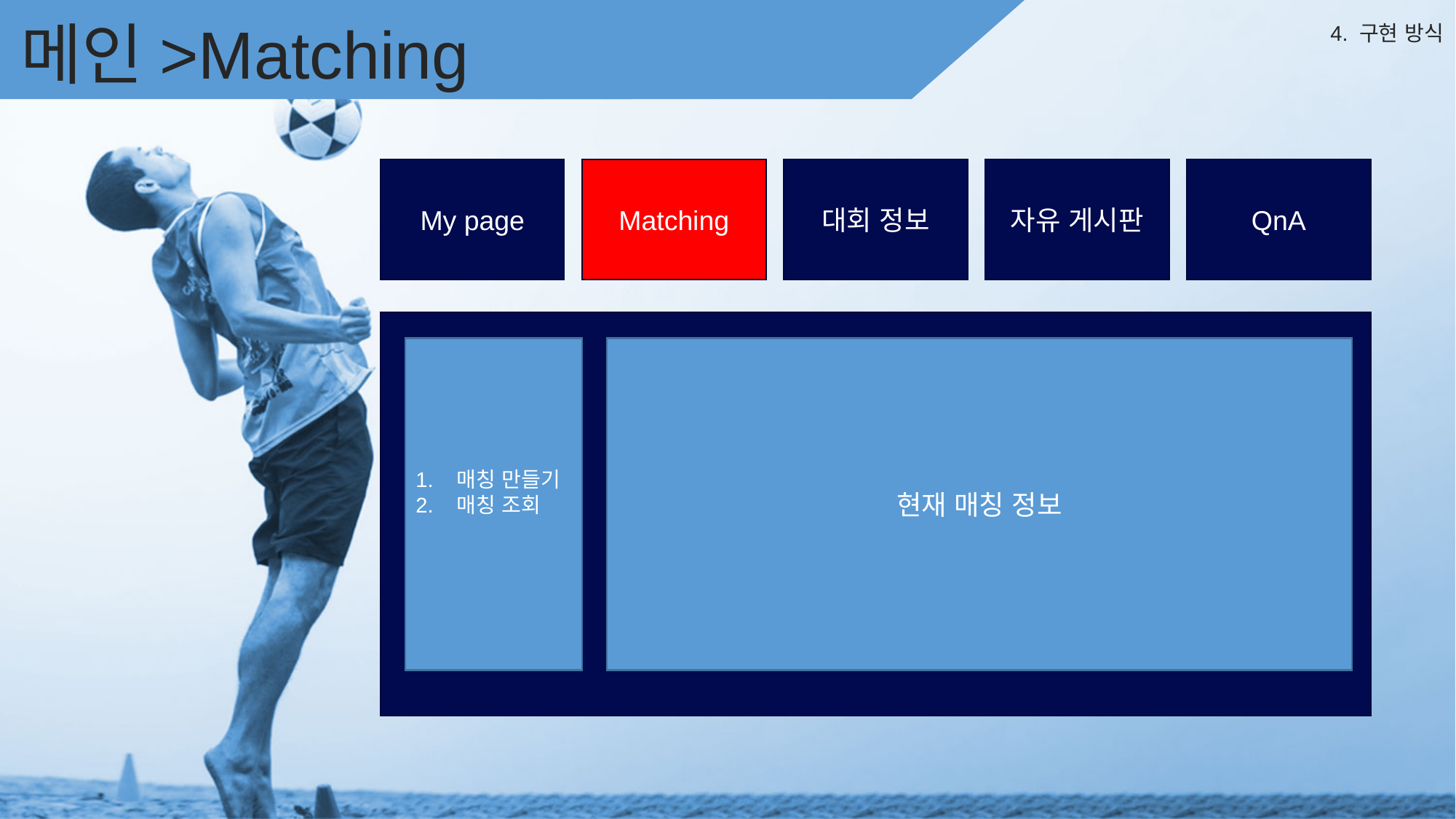

메인>Matching
메인
메인>Matching
4. 구현 방식
QnA
자유 게시판
대회 정보
My page
Matching

매칭 만들기
매칭 조회

현재 매칭 정보